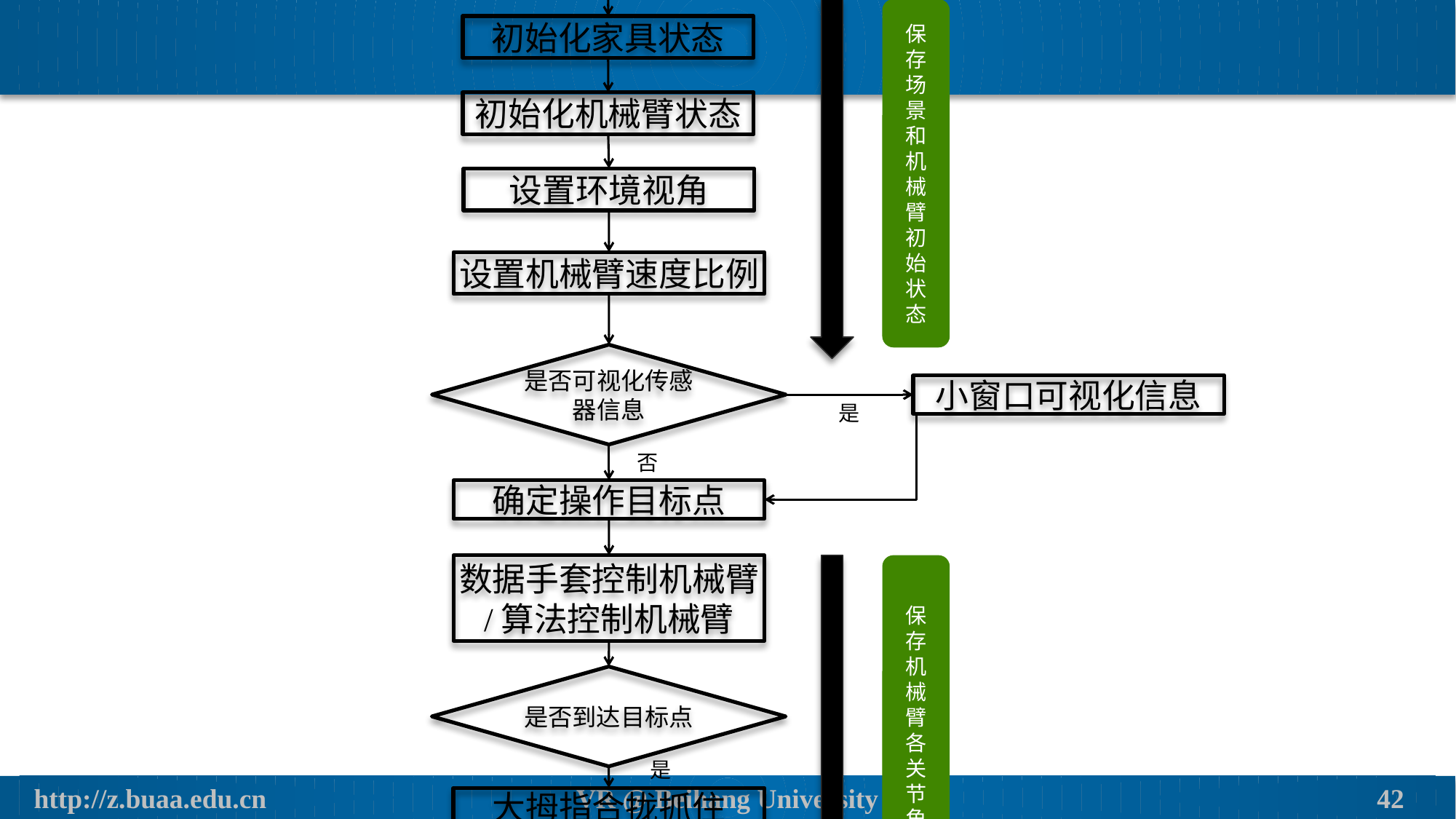

开始
设置环境视角
设置机械臂速度比例
是否可视化传感器信息
小窗口可视化信息
是
否
确定操作目标点
数据手套控制机械臂
/算法控制机械臂
是否到达目标点
大拇指合拢抓住
控制拉取动作
结束
初始化机械臂状态
初始化家具状态
是

保存场景和机械臂初始状态

保存机械臂各关节角度